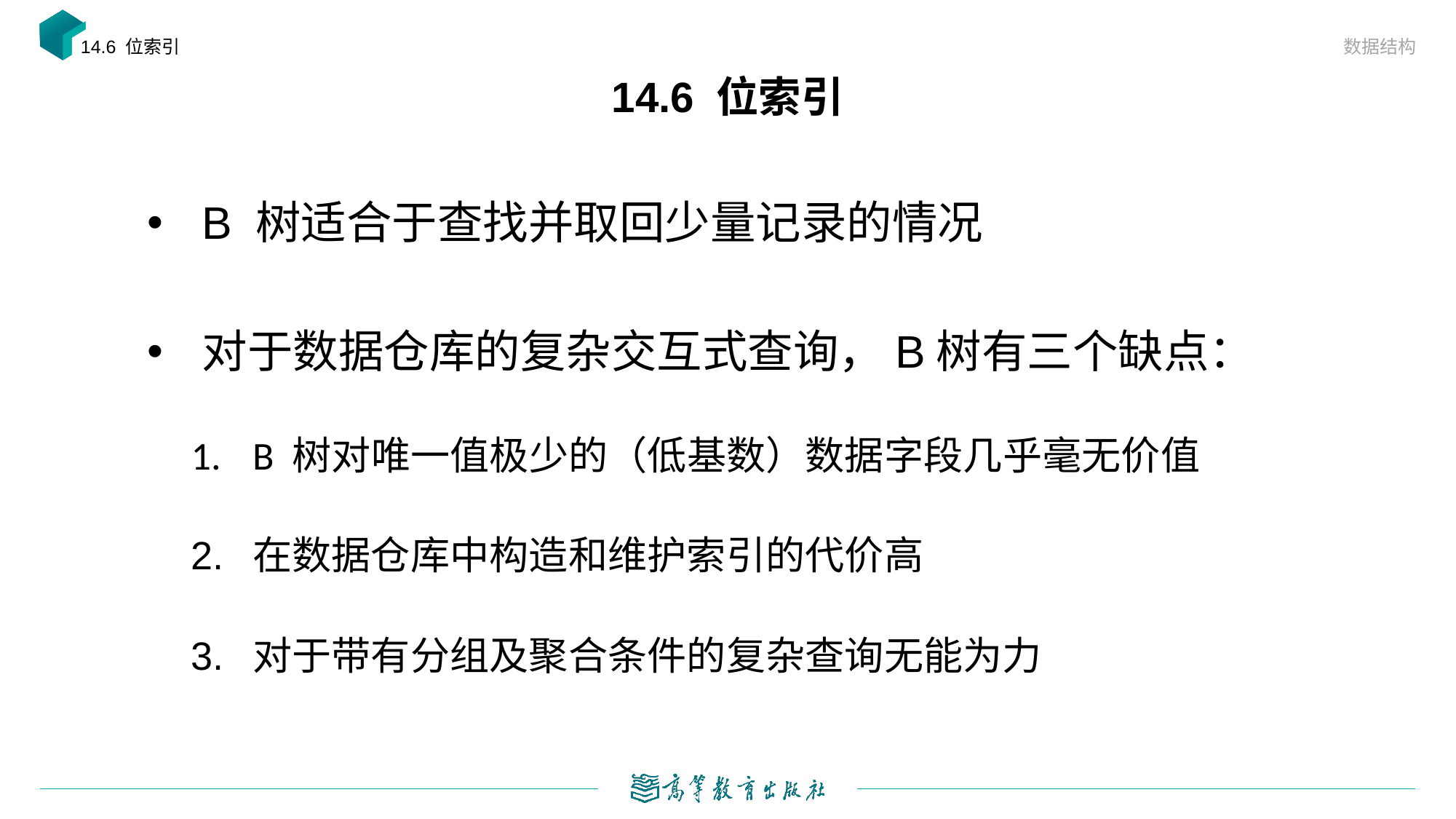

数据结构
14.6 位索引
# 14.6 位索引
B 树适合于查找并取回少量记录的情况

对于数据仓库的复杂交互式查询，B树有三个缺点：

B 树对唯一值极少的（低基数）数据字段几乎毫无价值

在数据仓库中构造和维护索引的代价高

对于带有分组及聚合条件的复杂查询无能为力